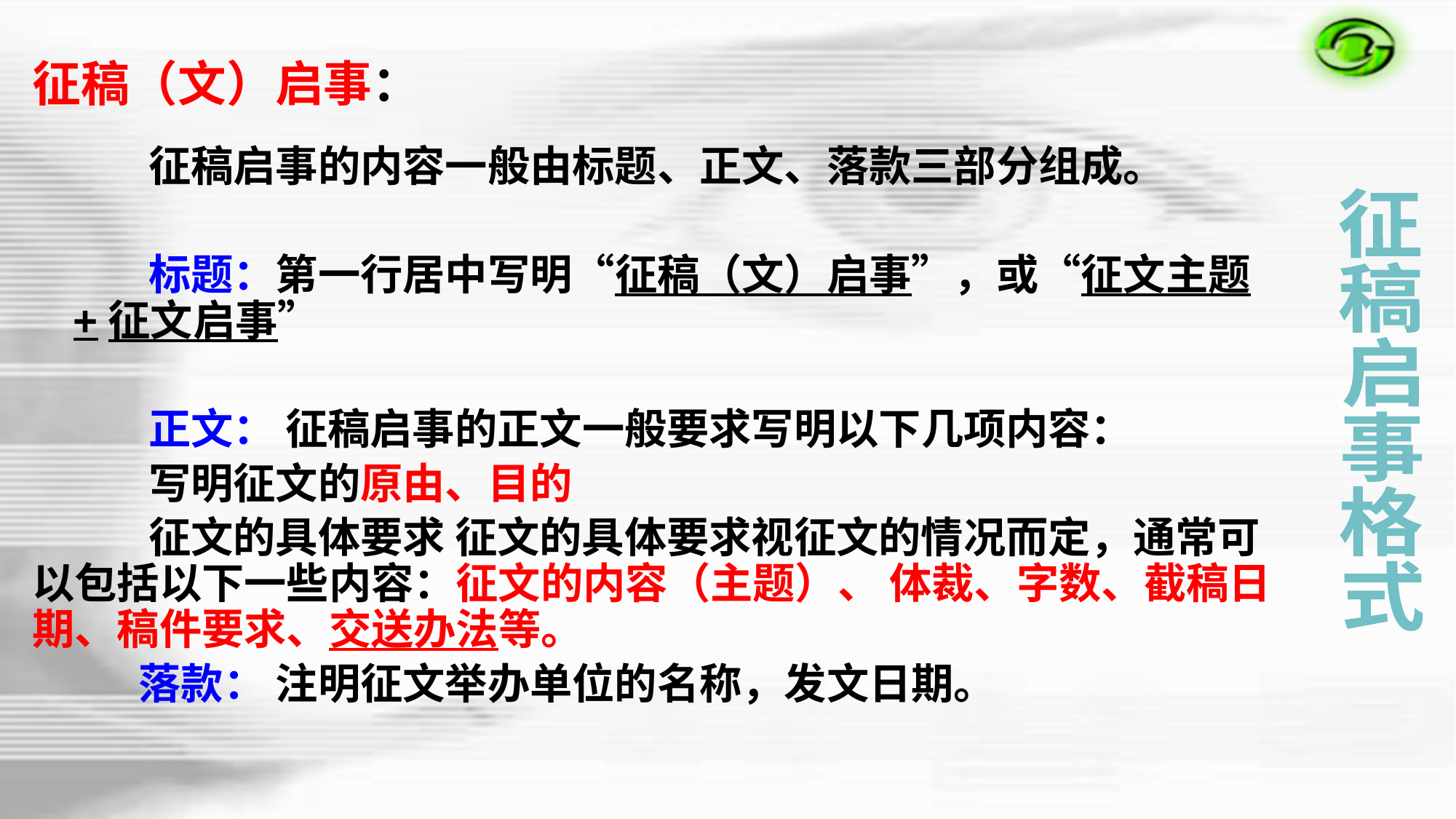

征稿（文）启事：
           征稿启事的内容一般由标题、正文、落款三部分组成。

           标题：第一行居中写明“征稿（文）启事”，或“征文主题+征文启事”

           正文： 征稿启事的正文一般要求写明以下几项内容：
           写明征文的原由、目的
           征文的具体要求 征文的具体要求视征文的情况而定，通常可以包括以下一些内容：征文的内容（主题）、 体裁、字数、截稿日期、稿件要求、交送办法等。
          落款： 注明征文举办单位的名称，发文日期。
征
稿
启
事
格
式